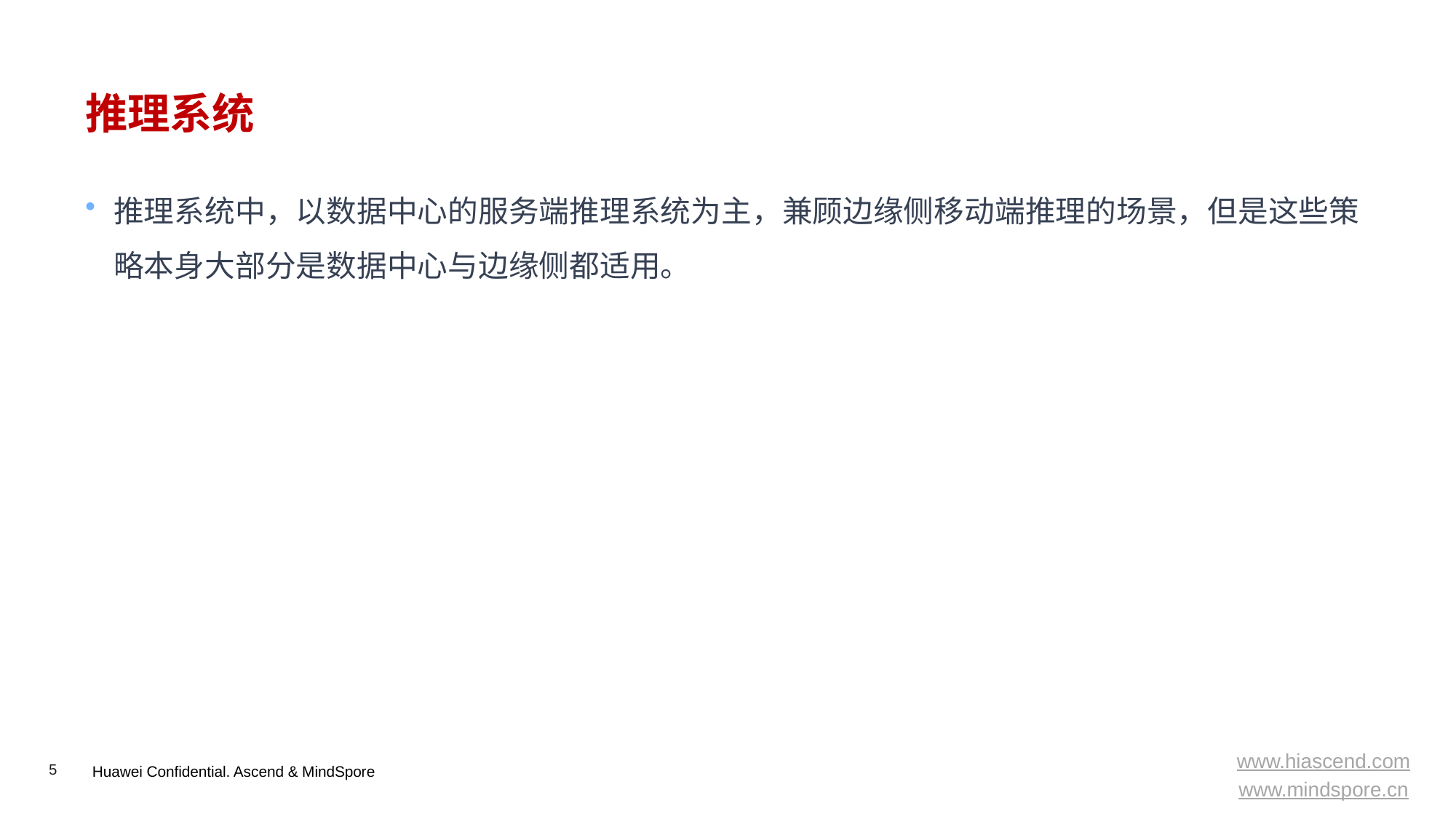

# 推理系统
推理系统中，以数据中心的服务端推理系统为主，兼顾边缘侧移动端推理的场景，但是这些策略本身大部分是数据中心与边缘侧都适用。